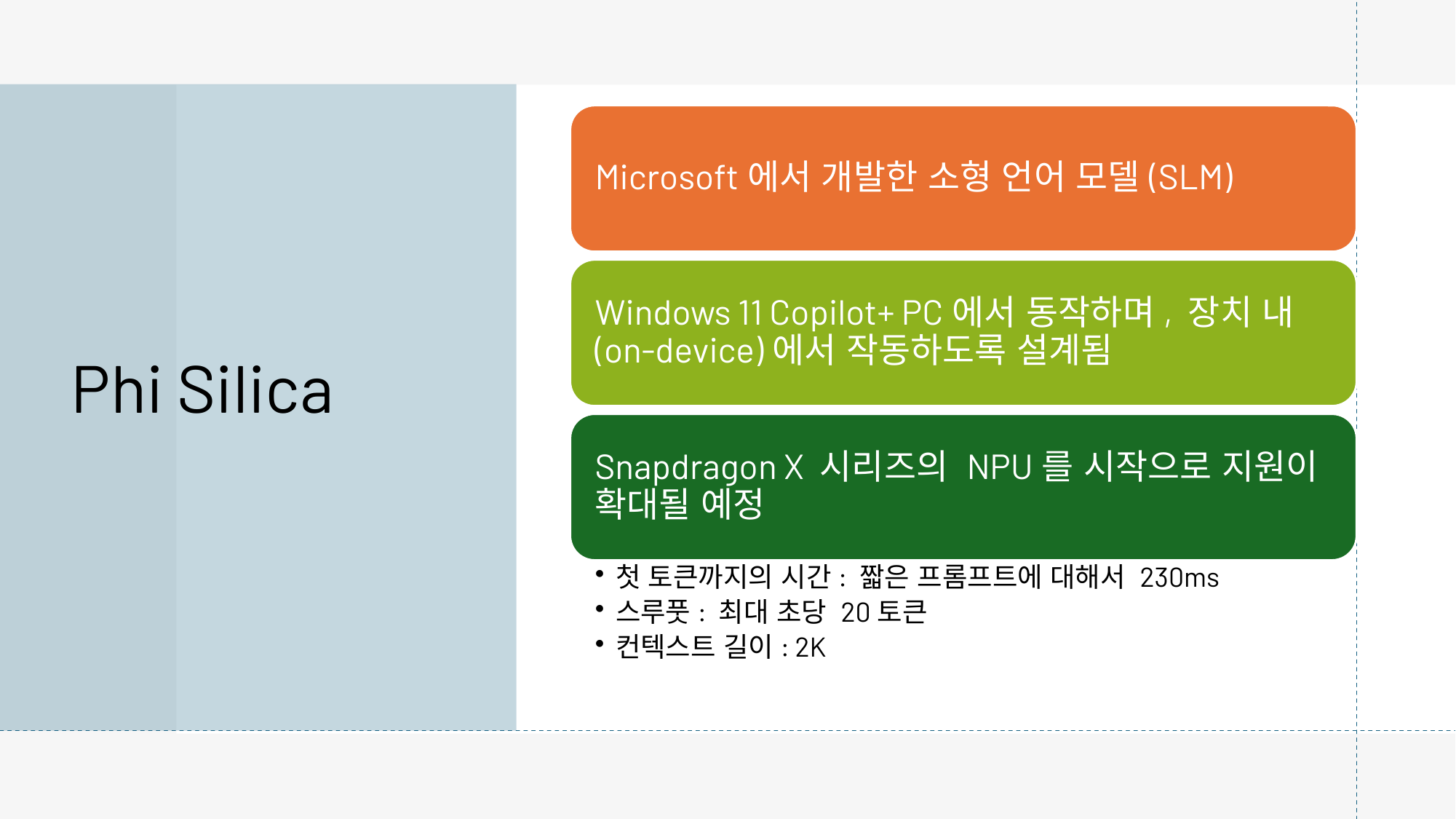

# Phi Silica

Microsoft에서 개발한 소형 언어 모델(SLM)
Windows 11 Copilot+ PC에서 동작하며, 장치 내(on-device)에서 작동하도록 설계됨
Snapdragon X 시리즈의 NPU를 시작으로 지원이 확대될 예정
첫 토큰까지의 시간: 짧은 프롬프트에 대해서 230ms
스루풋: 최대 초당 20토큰
컨텍스트 길이: 2K